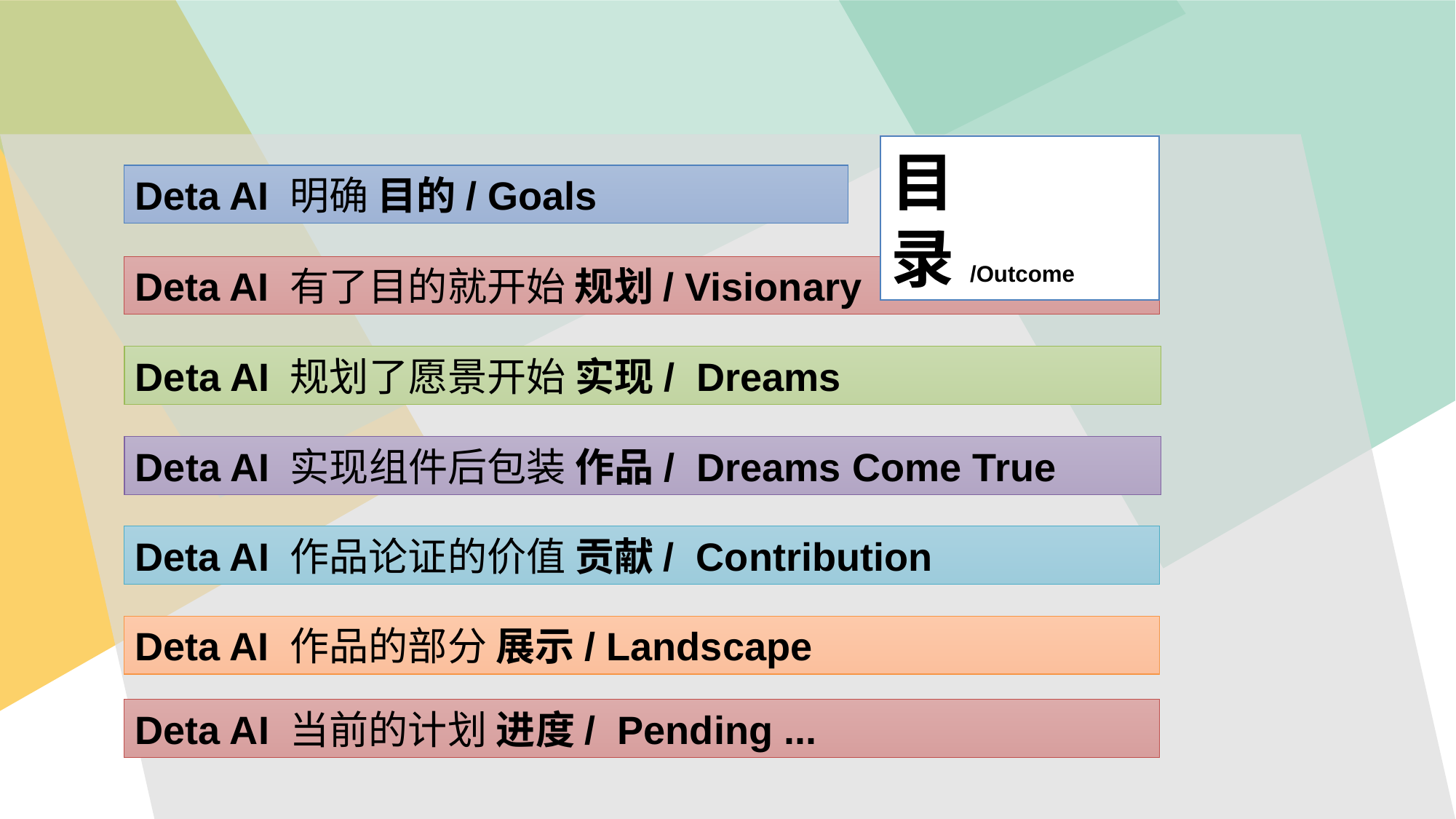

目  录/Outcome
Deta AI 明确 目的/ Goals
Deta AI 有了目的就开始 规划/ Visionary
Deta AI 规划了愿景开始 实现/  Dreams
Deta AI 实现组件后包装 作品/  Dreams Come True
Deta AI 作品论证的价值 贡献/  Contribution
Deta AI 作品的部分 展示/ Landscape
Deta AI 当前的计划 进度/  Pending ...